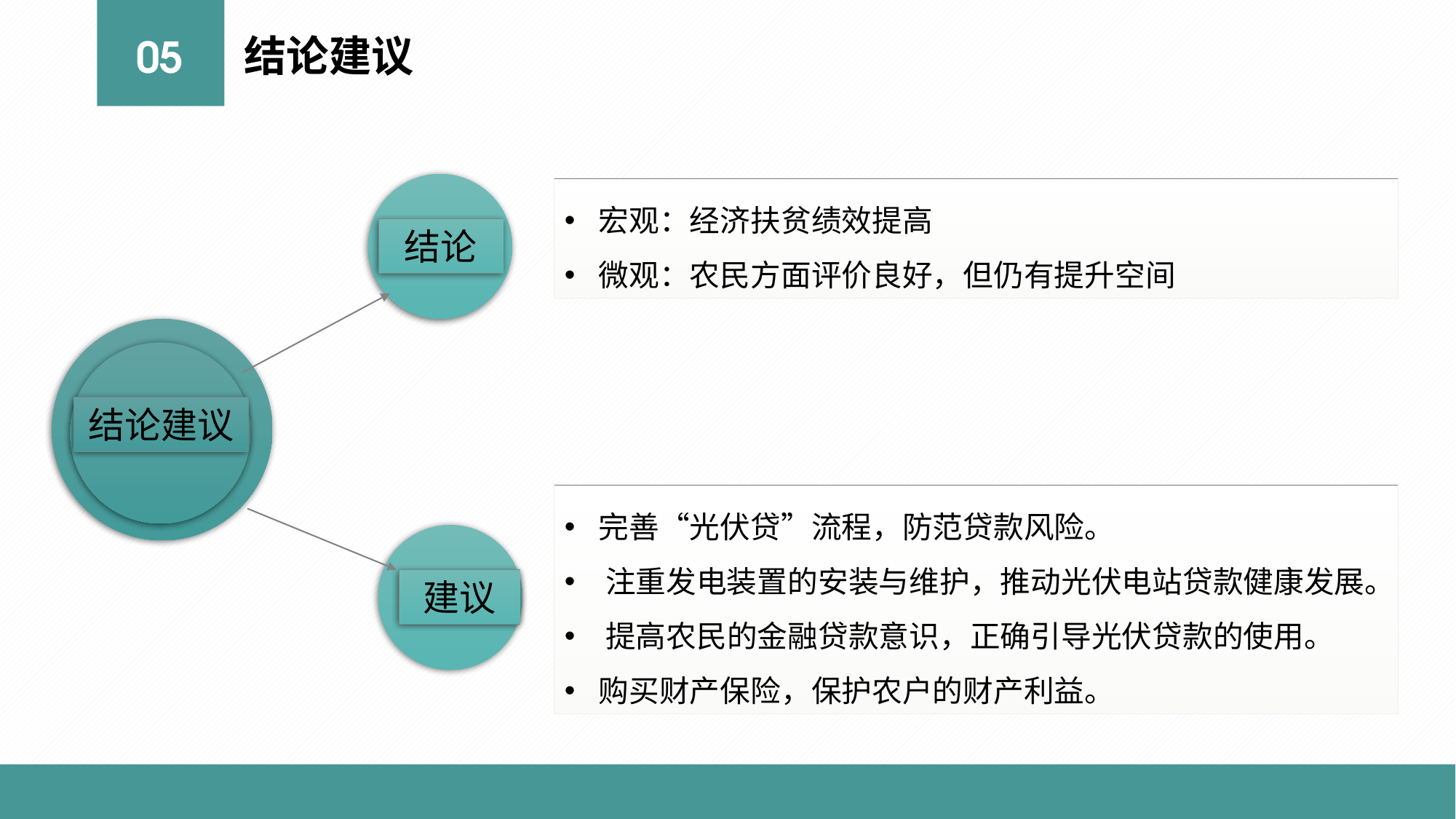

结论建议
05

宏观：经济扶贫绩效提高
微观：农民方面评价良好，但仍有提升空间
结论

结论建议
完善“光伏贷”流程，防范贷款风险。
注重发电装置的安装与维护，推动光伏电站贷款健康发展。
提高农民的金融贷款意识，正确引导光伏贷款的使用。
购买财产保险，保护农户的财产利益。

建议